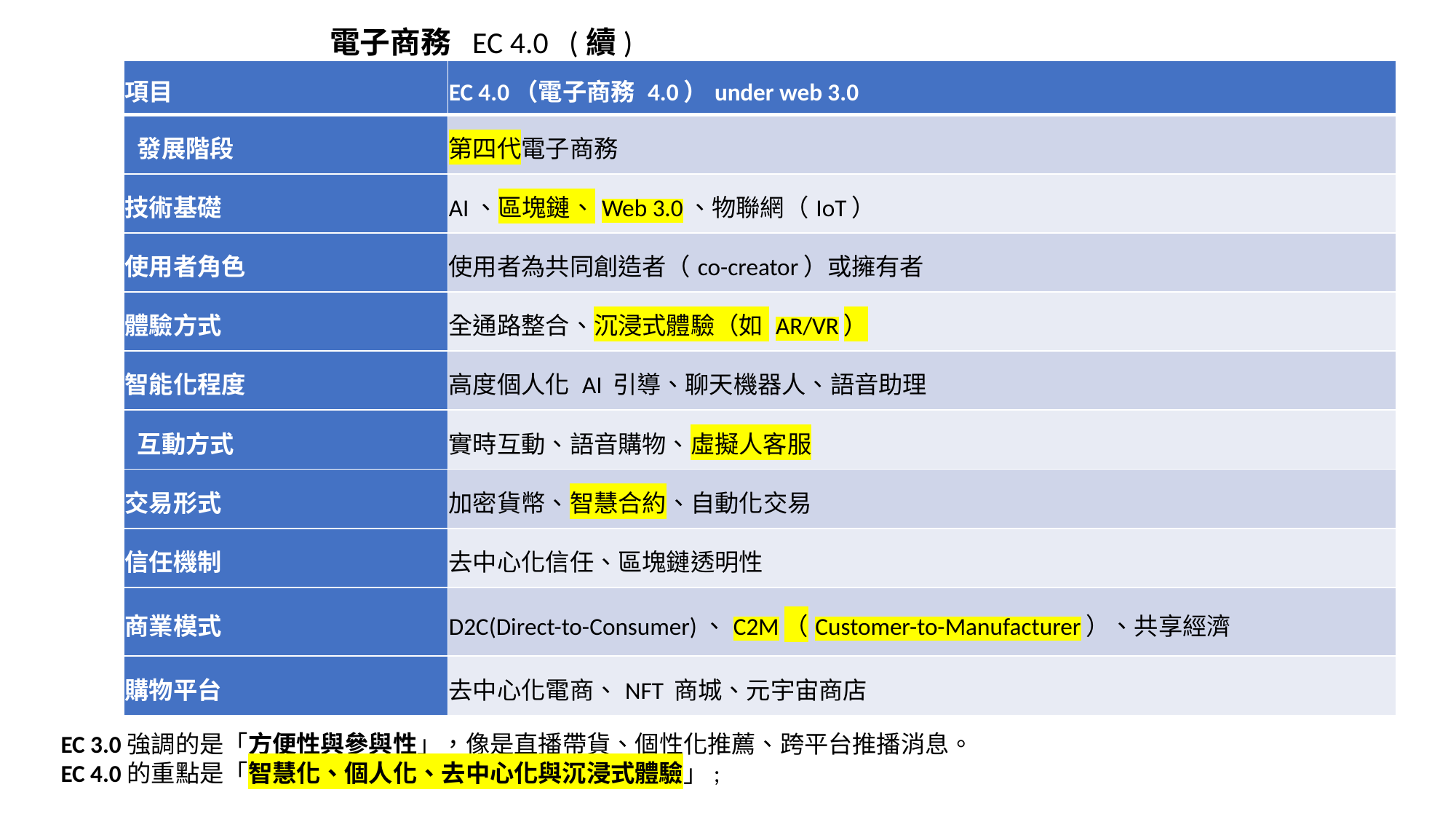

# 電子商務  EC 4.0   (續)
| 項目 | EC 4.0（電子商務 4.0）under web 3.0 |
| --- | --- |
| 發展階段 | 第四代電子商務 |
| 技術基礎 | AI、區塊鏈、Web 3.0、物聯網（IoT） |
| 使用者角色 | 使用者為共同創造者（co-creator）或擁有者 |
| 體驗方式 | 全通路整合、沉浸式體驗（如 AR/VR） |
| 智能化程度 | 高度個人化 AI 引導、聊天機器人、語音助理 |
| 互動方式 | 實時互動、語音購物、虛擬人客服 |
| 交易形式 | 加密貨幣、智慧合約、自動化交易 |
| 信任機制 | 去中心化信任、區塊鏈透明性 |
| 商業模式 | D2C(Direct-to-Consumer)、C2M（Customer-to-Manufacturer）、共享經濟 |
| 購物平台 | 去中心化電商、NFT 商城、元宇宙商店 |

EC 3.0強調的是「方便性與參與性」，像是直播帶貨、個性化推薦、跨平台推播消息。
EC 4.0的重點是「智慧化、個人化、去中心化與沉浸式體驗」;